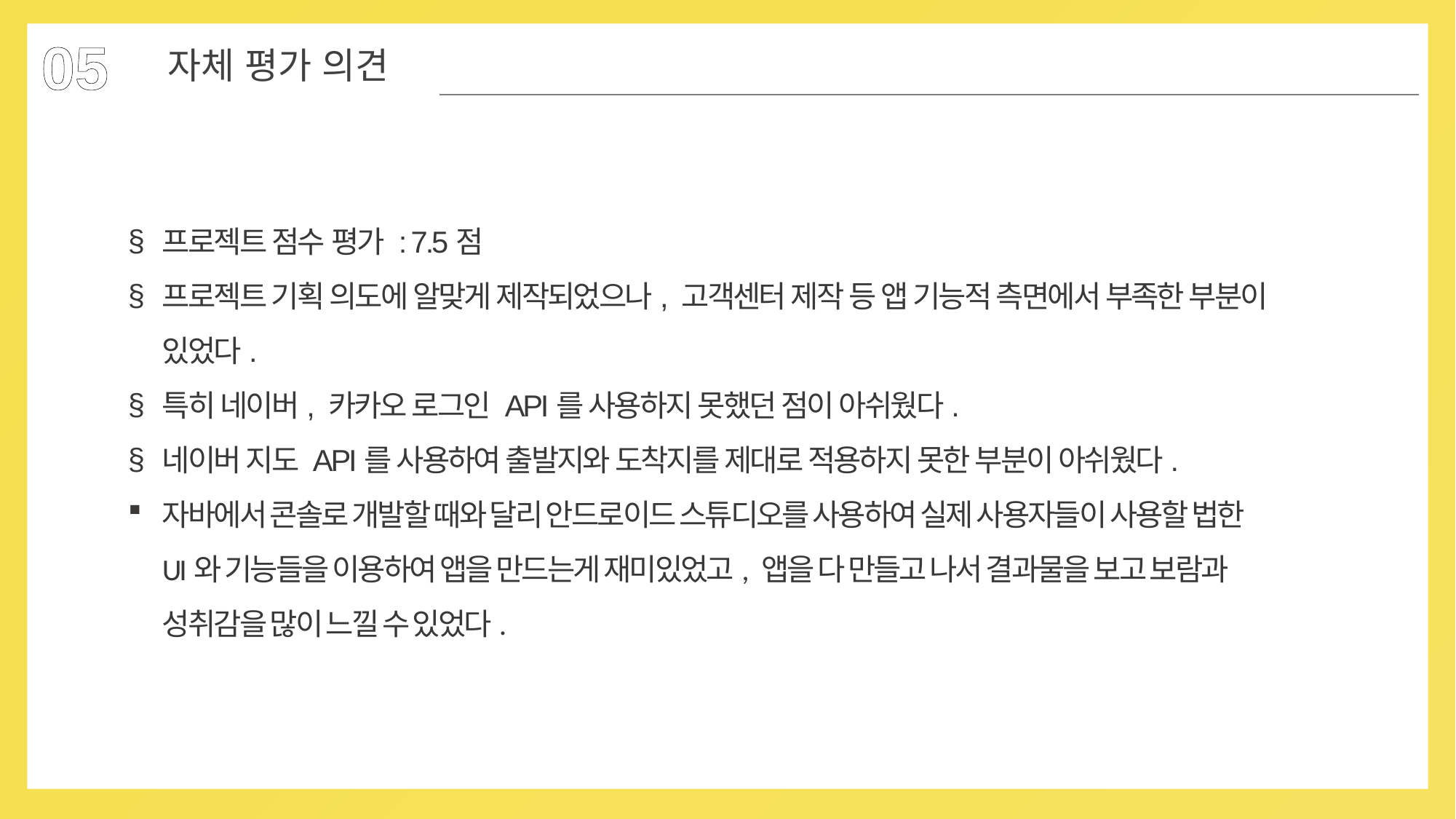

05
자체 평가 의견
프로젝트 점수 평가 : 7.5점
프로젝트 기획 의도에 알맞게 제작되었으나, 고객센터 제작 등 앱 기능적 측면에서 부족한 부분이 있었다.
특히 네이버, 카카오 로그인 API를 사용하지 못했던 점이 아쉬웠다.
네이버 지도 API를 사용하여 출발지와 도착지를 제대로 적용하지 못한 부분이 아쉬웠다.
자바에서 콘솔로 개발할 때와 달리 안드로이드 스튜디오를 사용하여 실제 사용자들이 사용할 법한 UI와 기능들을 이용하여 앱을 만드는게 재미있었고, 앱을 다 만들고 나서 결과물을 보고 보람과 성취감을 많이 느낄 수 있었다.